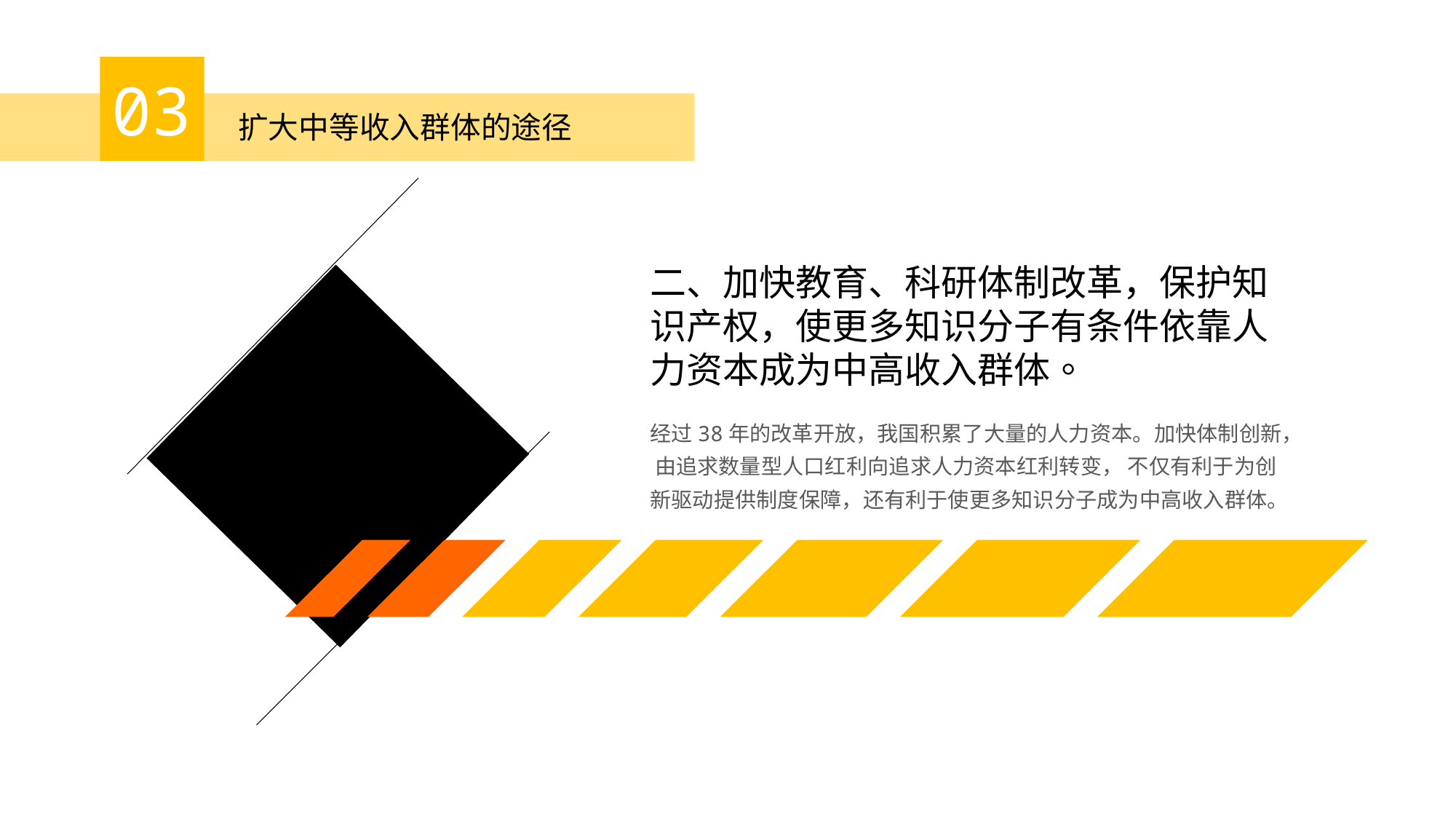

03

扩大中等收入群体的途径
二、加快教育、科研体制改革，保护知识产权，使更多知识分子有条件依靠人力资本成为中高收入群体。

经过38年的改革开放，我国积累了大量的人力资本。加快体制创新， 由追求数量型人口红利向追求人力资本红利转变， 不仅有利于为创新驱动提供制度保障，还有利于使更多知识分子成为中高收入群体。